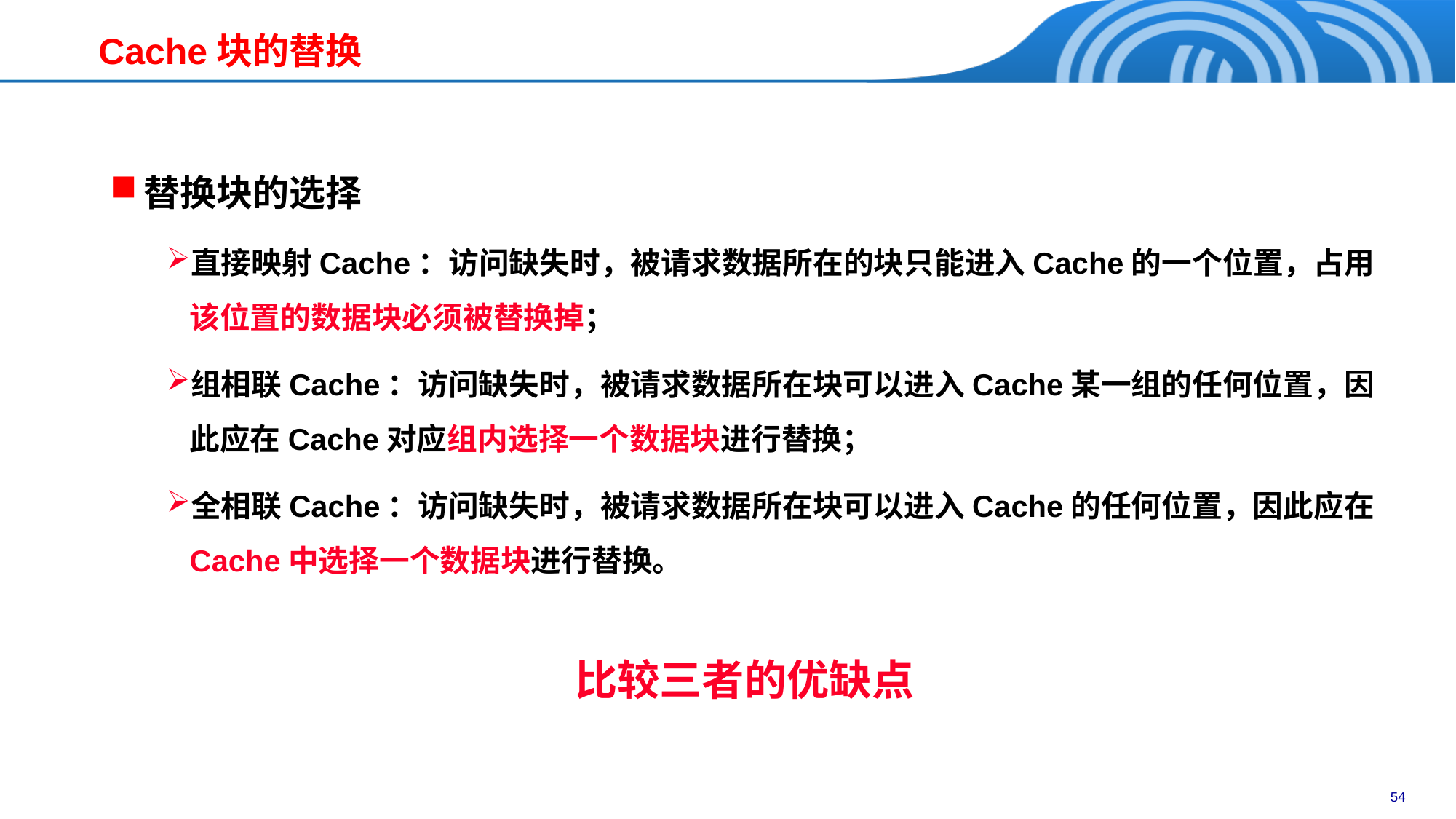

# Cache块的替换
替换块的选择
直接映射Cache：访问缺失时，被请求数据所在的块只能进入Cache的一个位置，占用该位置的数据块必须被替换掉；
组相联Cache：访问缺失时，被请求数据所在块可以进入Cache某一组的任何位置，因此应在Cache对应组内选择一个数据块进行替换；
全相联Cache：访问缺失时，被请求数据所在块可以进入Cache的任何位置，因此应在Cache中选择一个数据块进行替换。
比较三者的优缺点